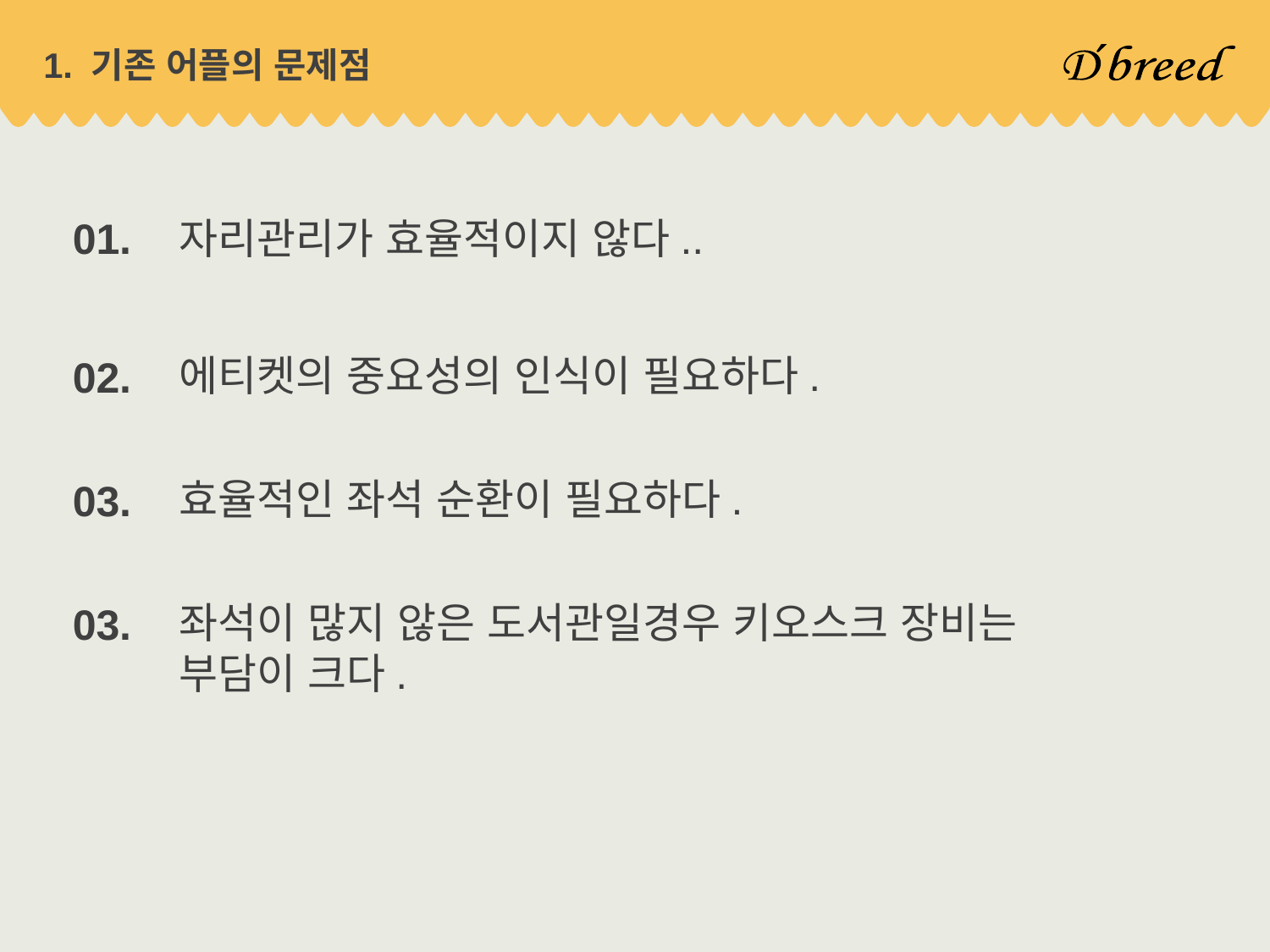

# 1. 기존 어플의 문제점
01.
자리관리가 효율적이지 않다..
에티켓의 중요성의 인식이 필요하다.
02.
효율적인 좌석 순환이 필요하다.
03.
좌석이 많지 않은 도서관일경우 키오스크 장비는
부담이 크다.
03.